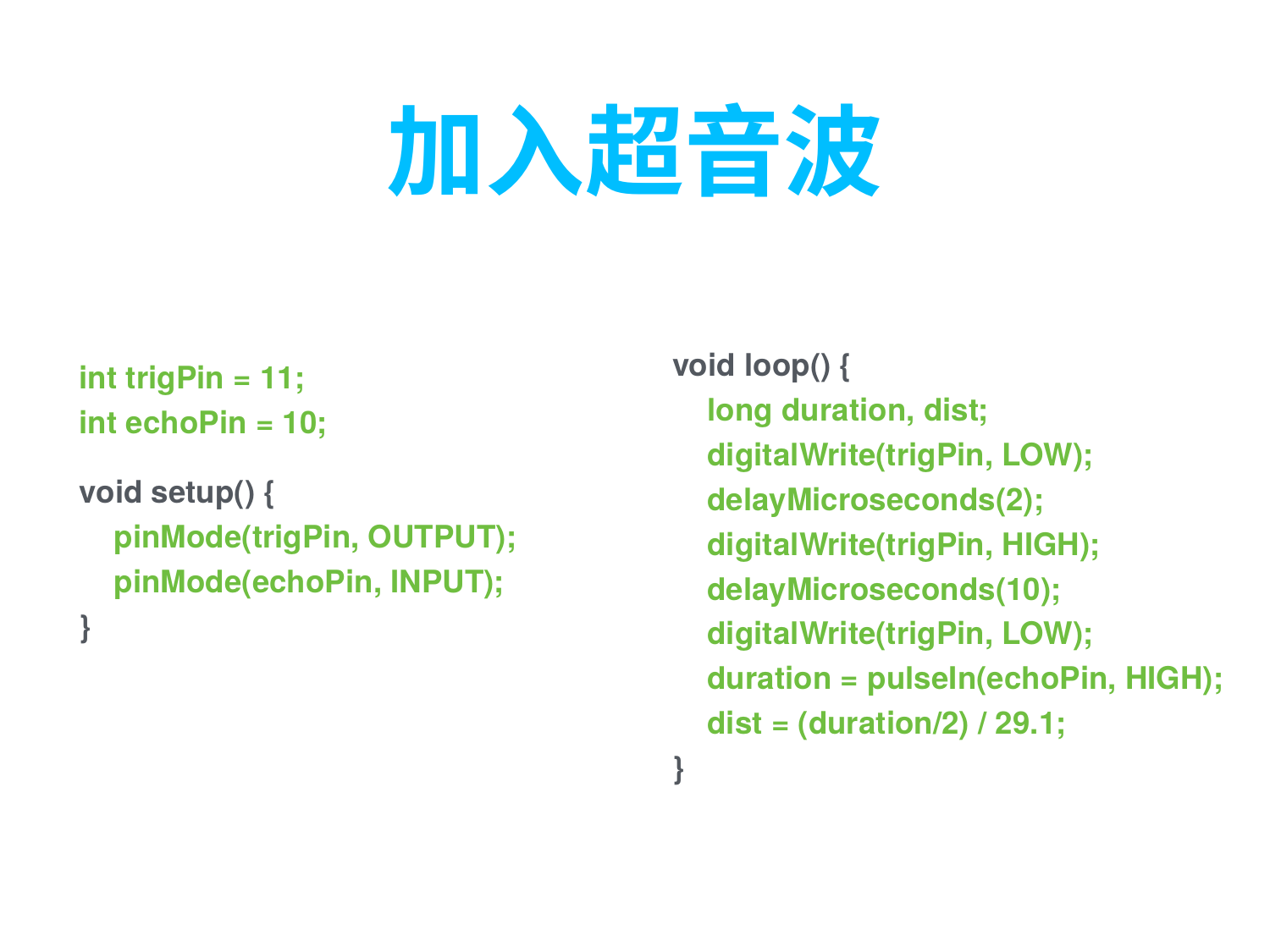

# 加入超音波
void loop() {
    long duration, dist;
    digitalWrite(trigPin, LOW);
    delayMicroseconds(2);
    digitalWrite(trigPin, HIGH);
    delayMicroseconds(10);
    digitalWrite(trigPin, LOW);
    duration = pulseIn(echoPin, HIGH);
    dist = (duration/2) / 29.1;
}
int trigPin = 11;
int echoPin = 10;

void setup() {
    pinMode(trigPin, OUTPUT);
    pinMode(echoPin, INPUT);
}